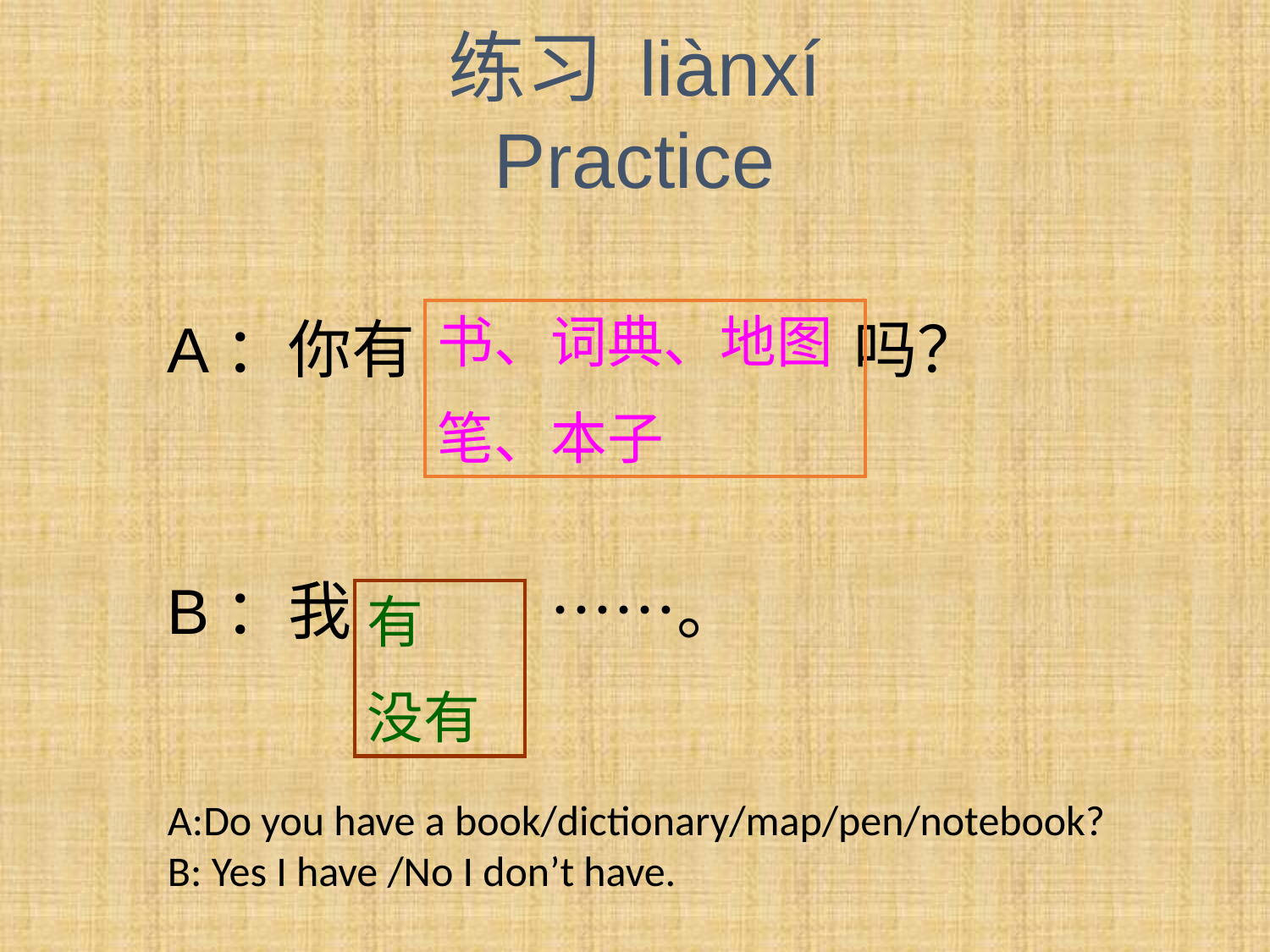

练习 liànxí
Practice
A：你有                               吗？

B：我              ……。
书、词典、地图
笔、本子
有
没有
A:Do you have a book/dictionary/map/pen/notebook?
B: Yes I have /No I don’t have.